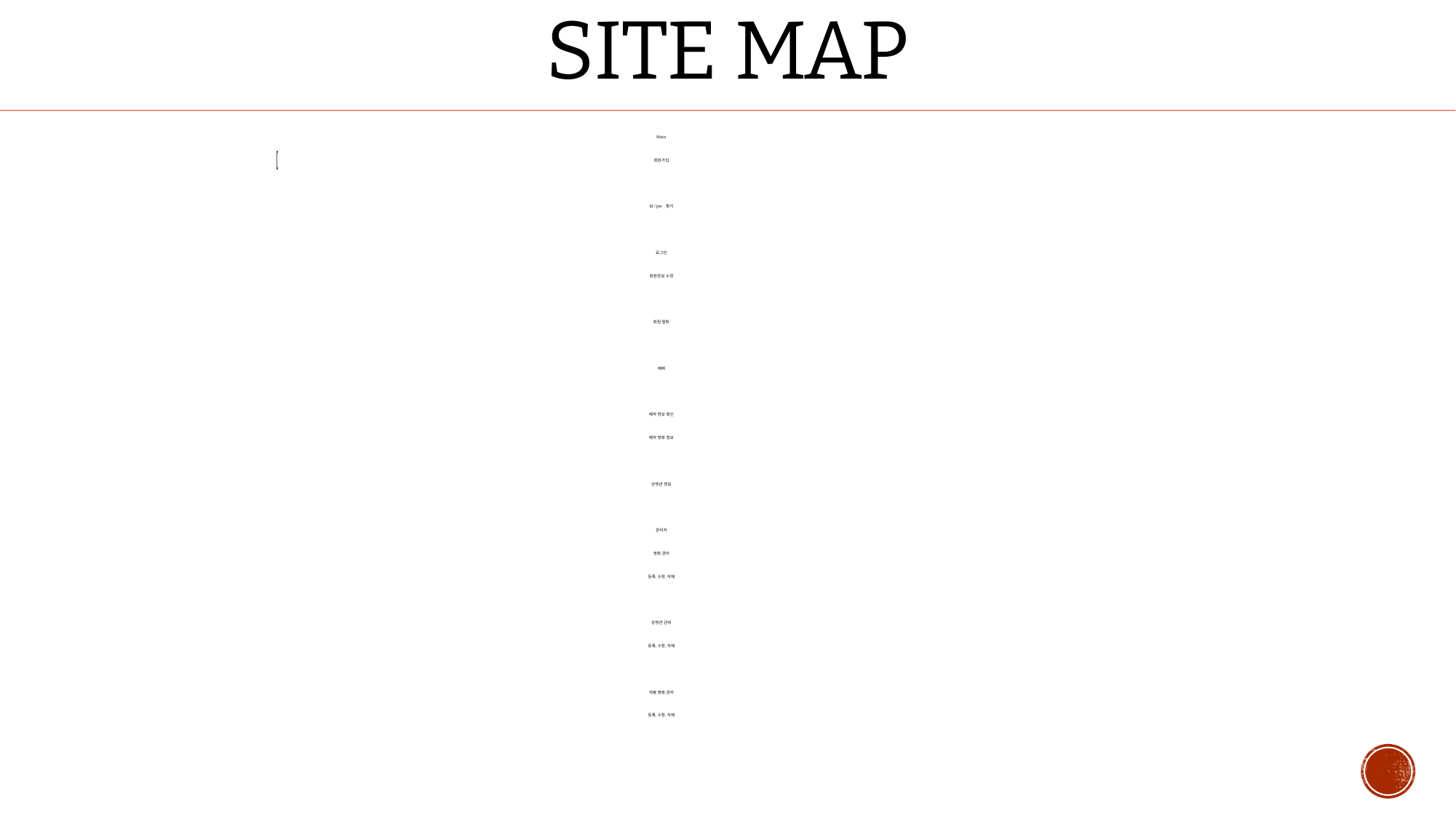

# Site Map
Main
회원가입
로그인
관리자
예매
예약 정보 확인
영화 관리
상영관 관리
개봉 영화 관리
등록, 수정, 삭제
등록, 수정, 삭제
등록, 수정, 삭제
예약 영화 정보
상영관 정보
회원정보 수정
회원 탈퇴
Id / pw    찾기